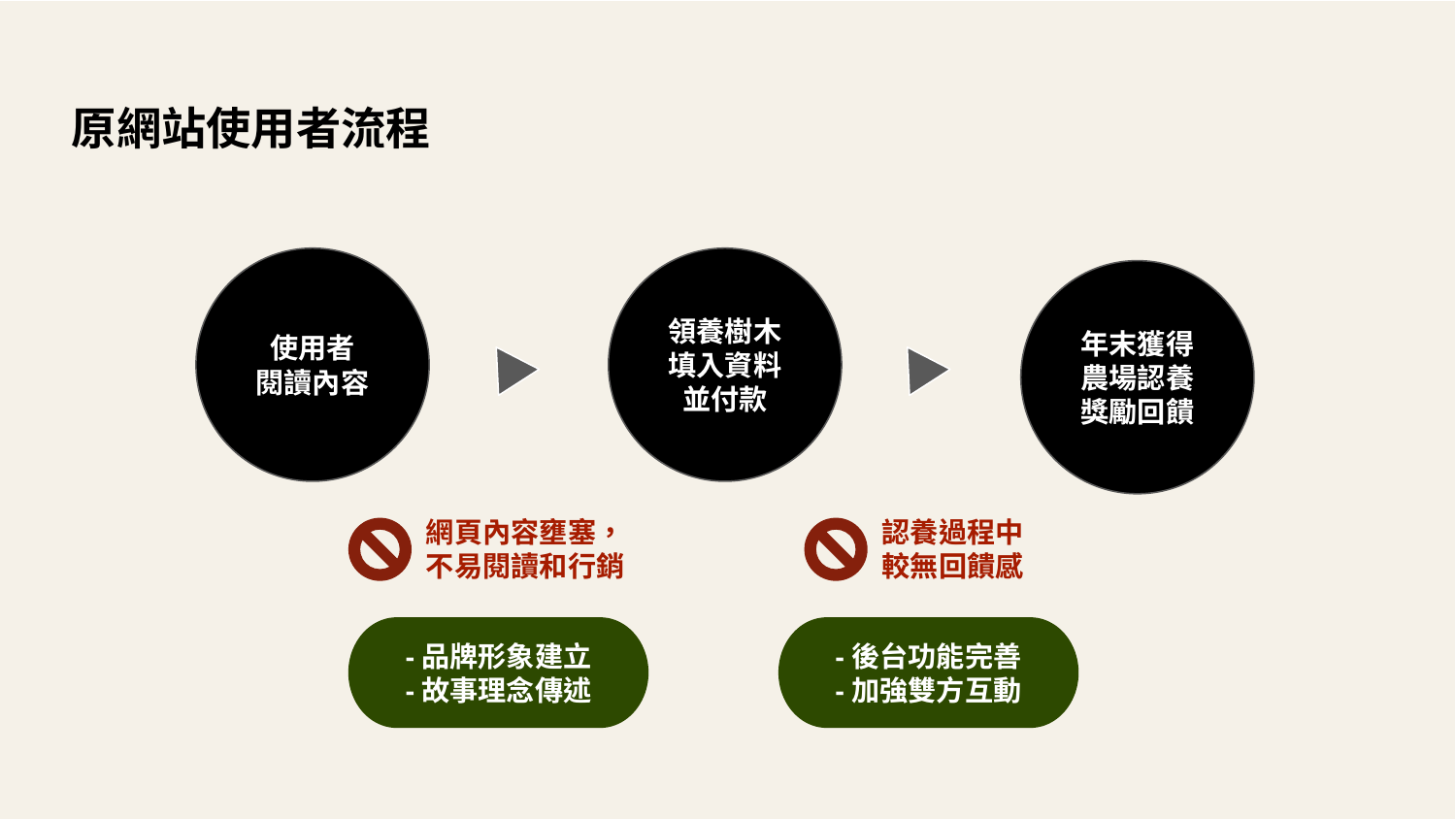

# 原網站使用者流程
使用者
閱讀內容
領養樹木
填入資料並付款
年末獲得農場認養獎勵回饋

網頁內容壅塞，不易閱讀和行銷
認養過程中
較無回饋感

-品牌形象建立
-故事理念傳述
-後台功能完善
-加強雙方互動